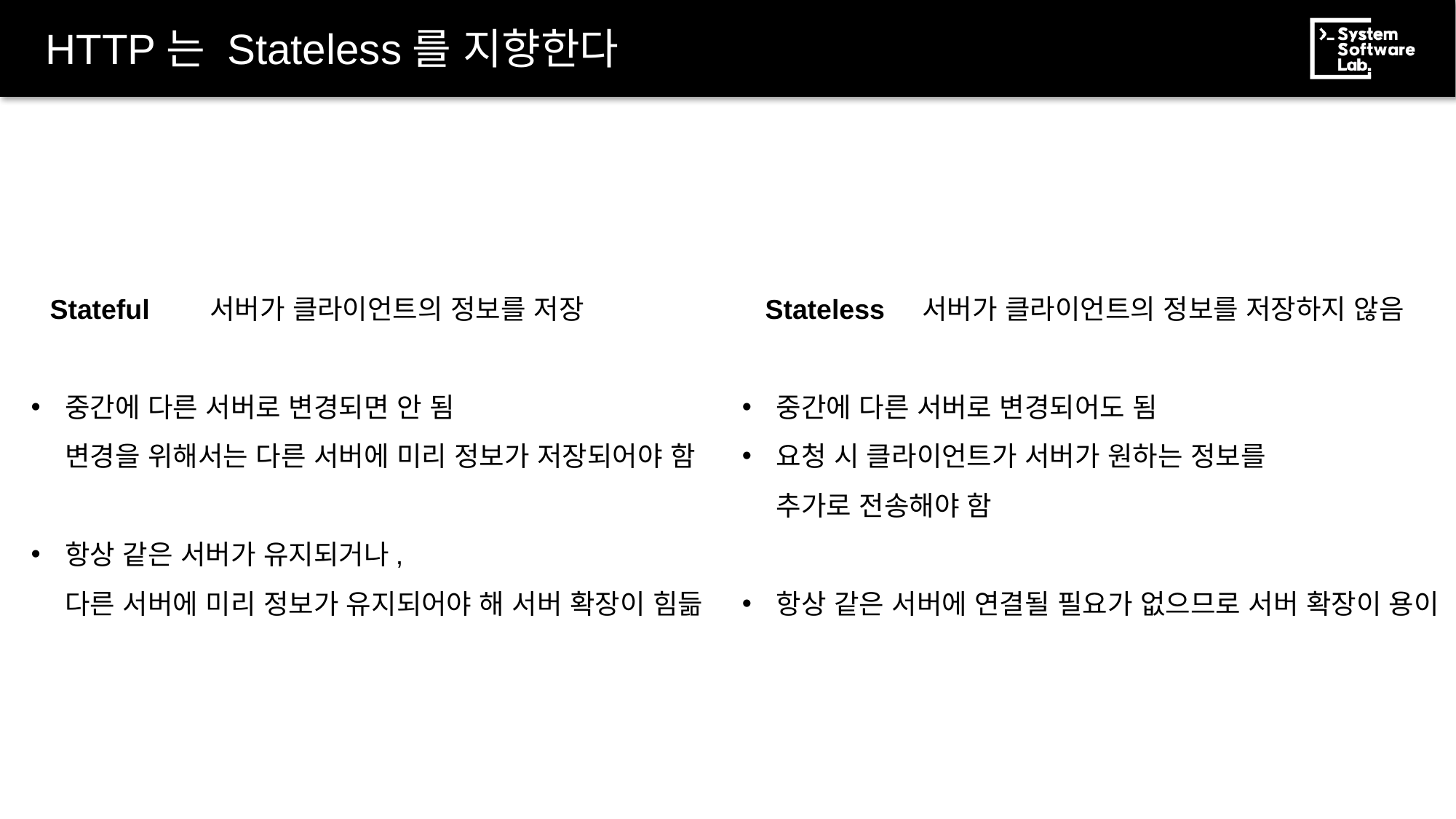

# HTTP는 Stateless를 지향한다
Stateful
서버가 클라이언트의 정보를 저장
Stateless
서버가 클라이언트의 정보를 저장하지 않음
중간에 다른 서버로 변경되면 안 됨
변경을 위해서는 다른 서버에 미리 정보가 저장되어야 함

항상 같은 서버가 유지되거나,
다른 서버에 미리 정보가 유지되어야 해 서버 확장이 힘듦
중간에 다른 서버로 변경되어도 됨
요청 시 클라이언트가 서버가 원하는 정보를
추가로 전송해야 함

항상 같은 서버에 연결될 필요가 없으므로 서버 확장이 용이